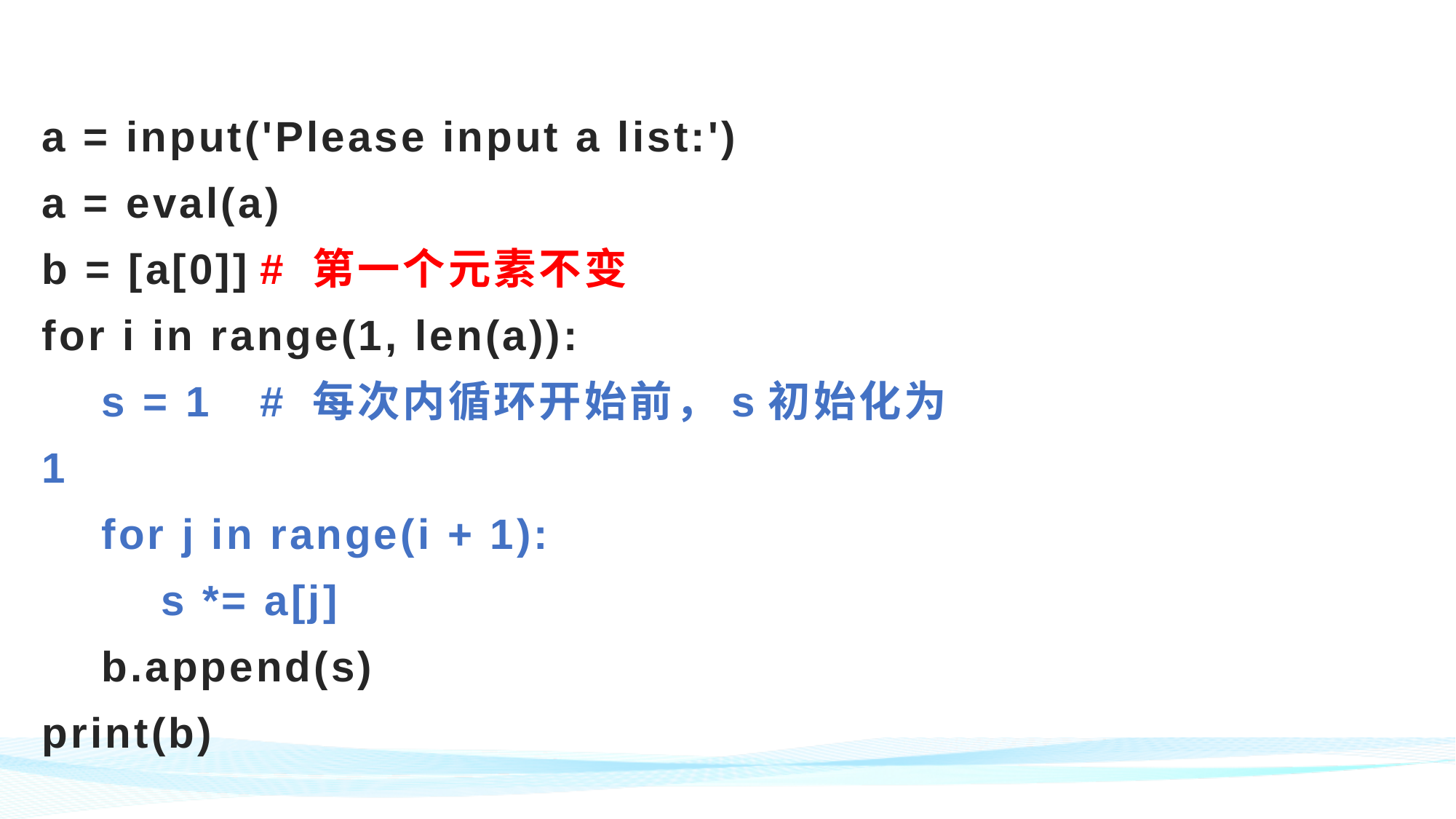

# a = input('Please input a list:') a = eval(a) b = [a[0]]	# 第一个元素不变 for i in range(1, len(a)): s = 1	# 每次内循环开始前，s初始化为1 for j in range(i + 1): s *= a[j] b.append(s) print(b)